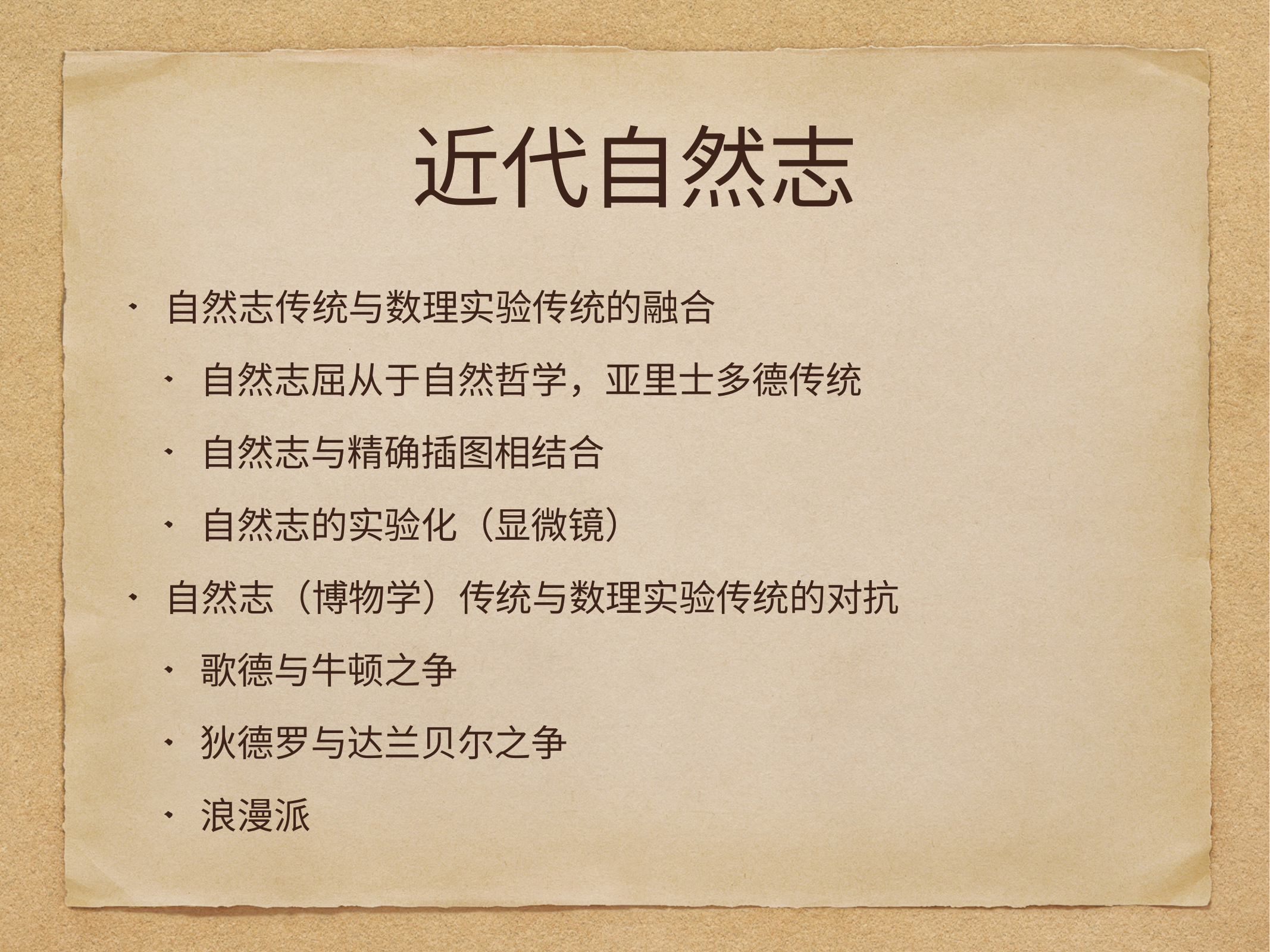

# 近代自然志
自然志传统与数理实验传统的融合
自然志屈从于自然哲学，亚里士多德传统
自然志与精确插图相结合
自然志的实验化（显微镜）
自然志（博物学）传统与数理实验传统的对抗
歌德与牛顿之争
狄德罗与达兰贝尔之争
浪漫派